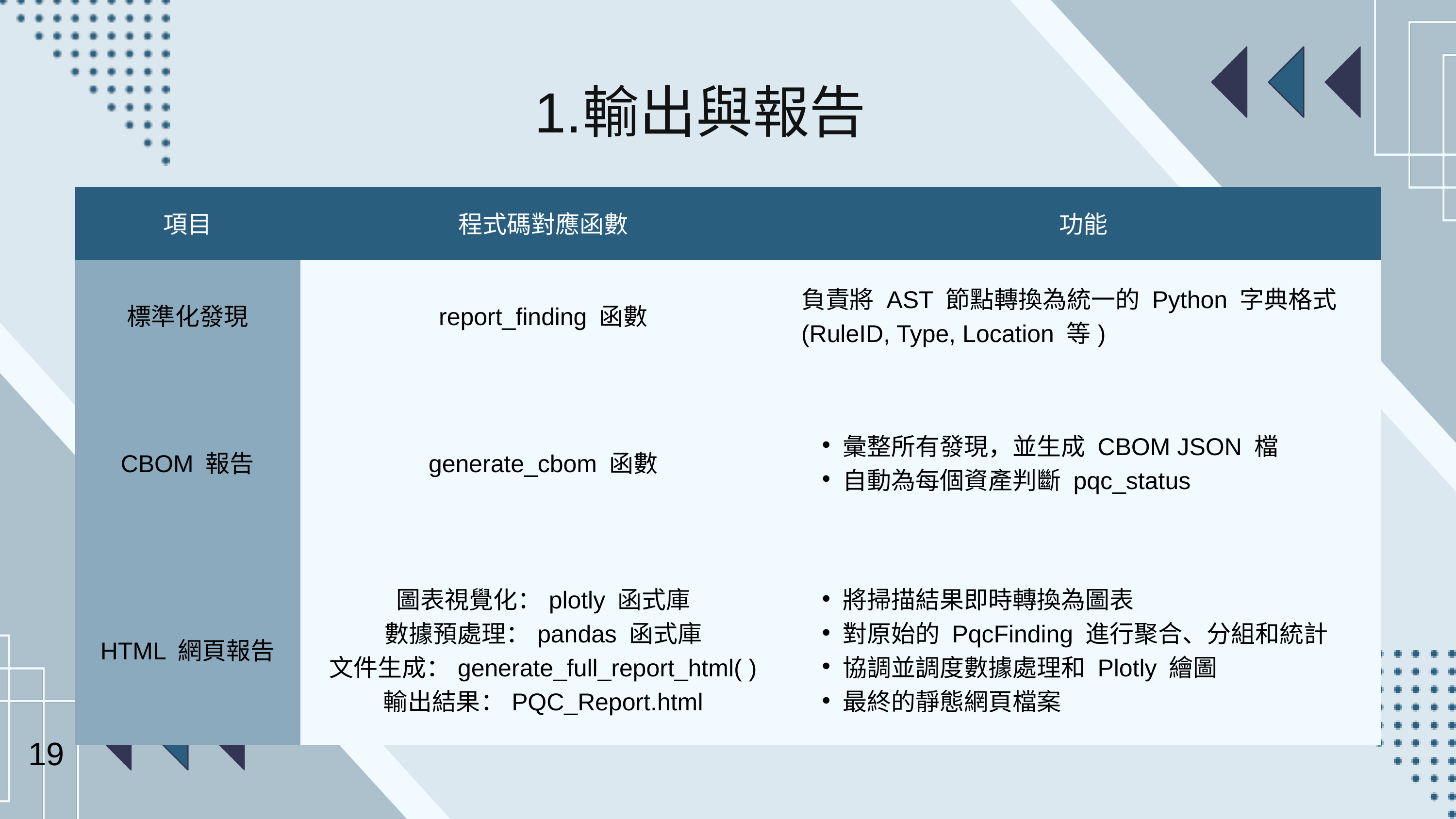

輸出與報告
| 項目 | 程式碼對應函數 | 功能 |
| --- | --- | --- |
| 標準化發現 | report\_finding 函數 | 負責將 AST 節點轉換為統一的 Python 字典格式 (RuleID, Type, Location 等) |
| CBOM 報告 | generate\_cbom 函數 | 彙整所有發現，並生成 CBOM JSON 檔 自動為每個資產判斷 pqc\_status |
| HTML 網頁報告 | 圖表視覺化：plotly 函式庫 數據預處理：pandas 函式庫 文件生成：generate\_full\_report\_html( ) 輸出結果：PQC\_Report.html | 將掃描結果即時轉換為圖表 對原始的 PqcFinding 進行聚合、分組和統計 協調並調度數據處理和 Plotly 繪圖 最終的靜態網頁檔案 |

19